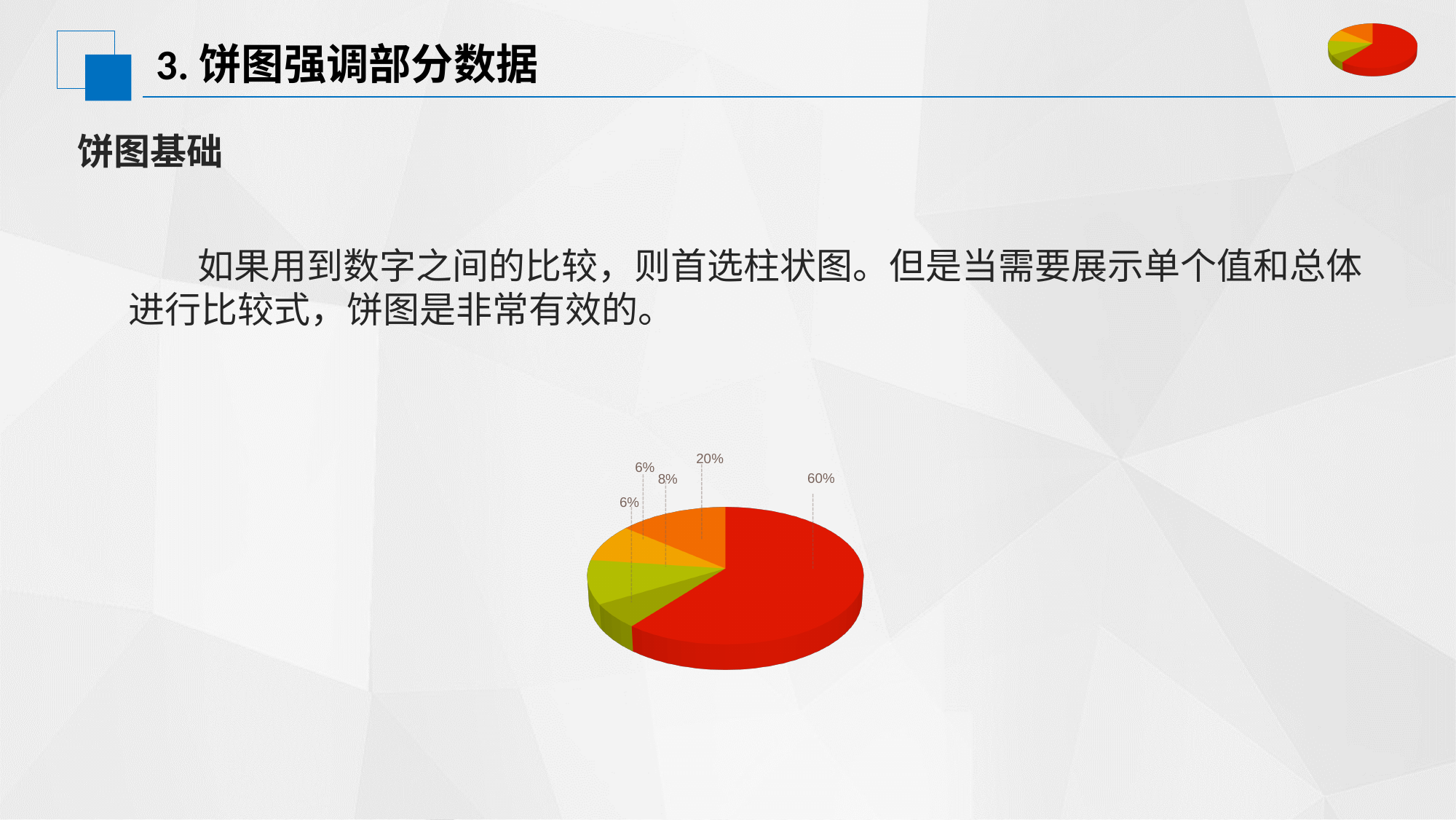

[unsupported chart]

# 3.饼图强调部分数据
饼图基础
   如果用到数字之间的比较，则首选柱状图。但是当需要展示单个值和总体进行比较式，饼图是非常有效的。
20%
6%
60%
8%

[unsupported chart]

6%